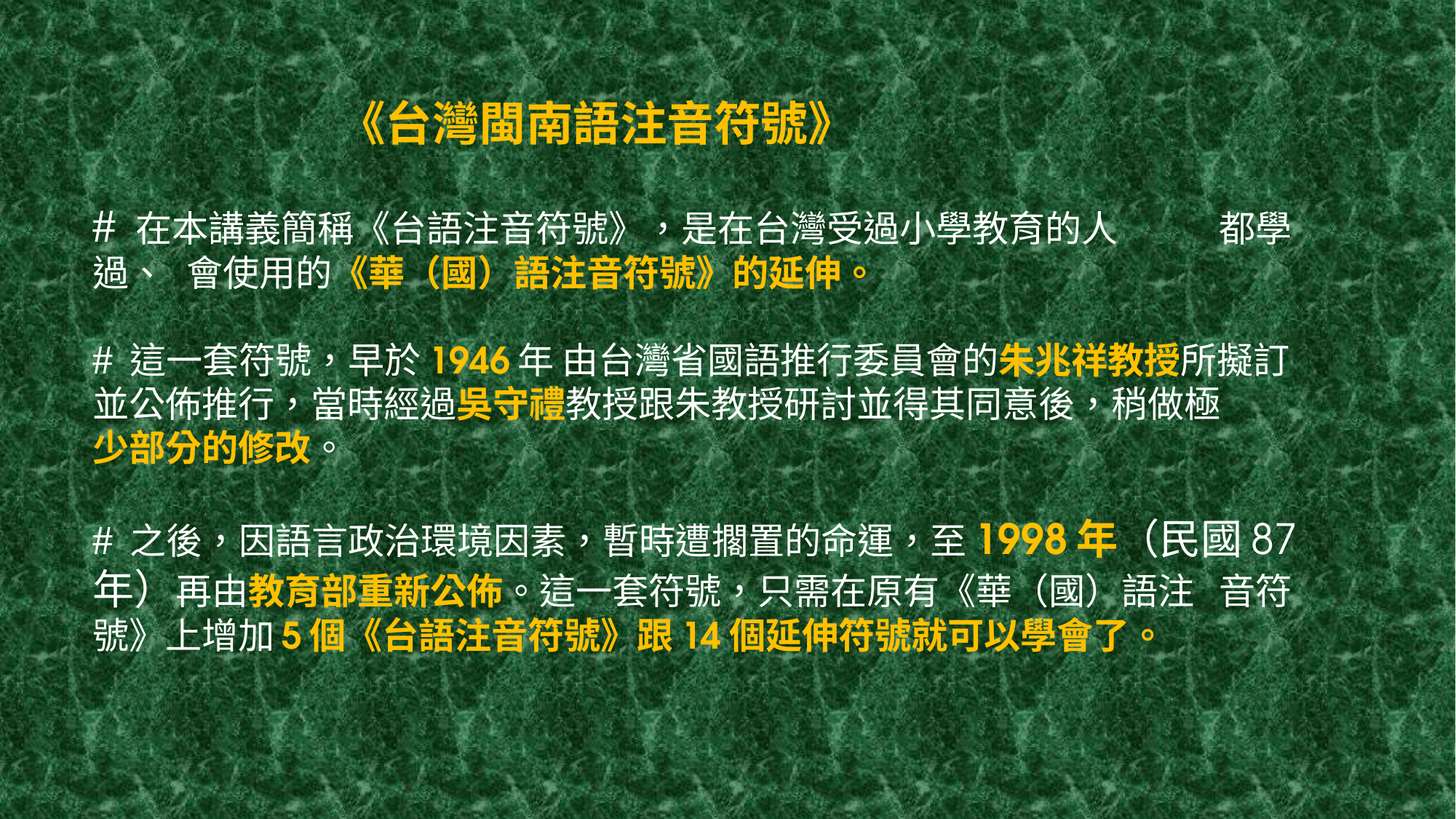

# 《台灣閩南語注音符號》 # 在本講義簡稱《台語注音符號》，是在台灣受過小學教育的人 	都學過、 	會使用的《華（國）語注音符號》的延伸。 # 這一套符號，早於1946年 由台灣省國語推行委員會的朱兆祥教授所擬訂	並公佈推行，當時經過吳守禮教授跟朱教授研討並得其同意後，稍做極	少部分的修改。 # 之後，因語言政治環境因素，暫時遭擱置的命運，至1998年（民國87	年）再由教育部重新公佈。這一套符號，只需在原有《華（國）語注	音符號》上增加5個《台語注音符號》跟14個延伸符號就可以學會了。